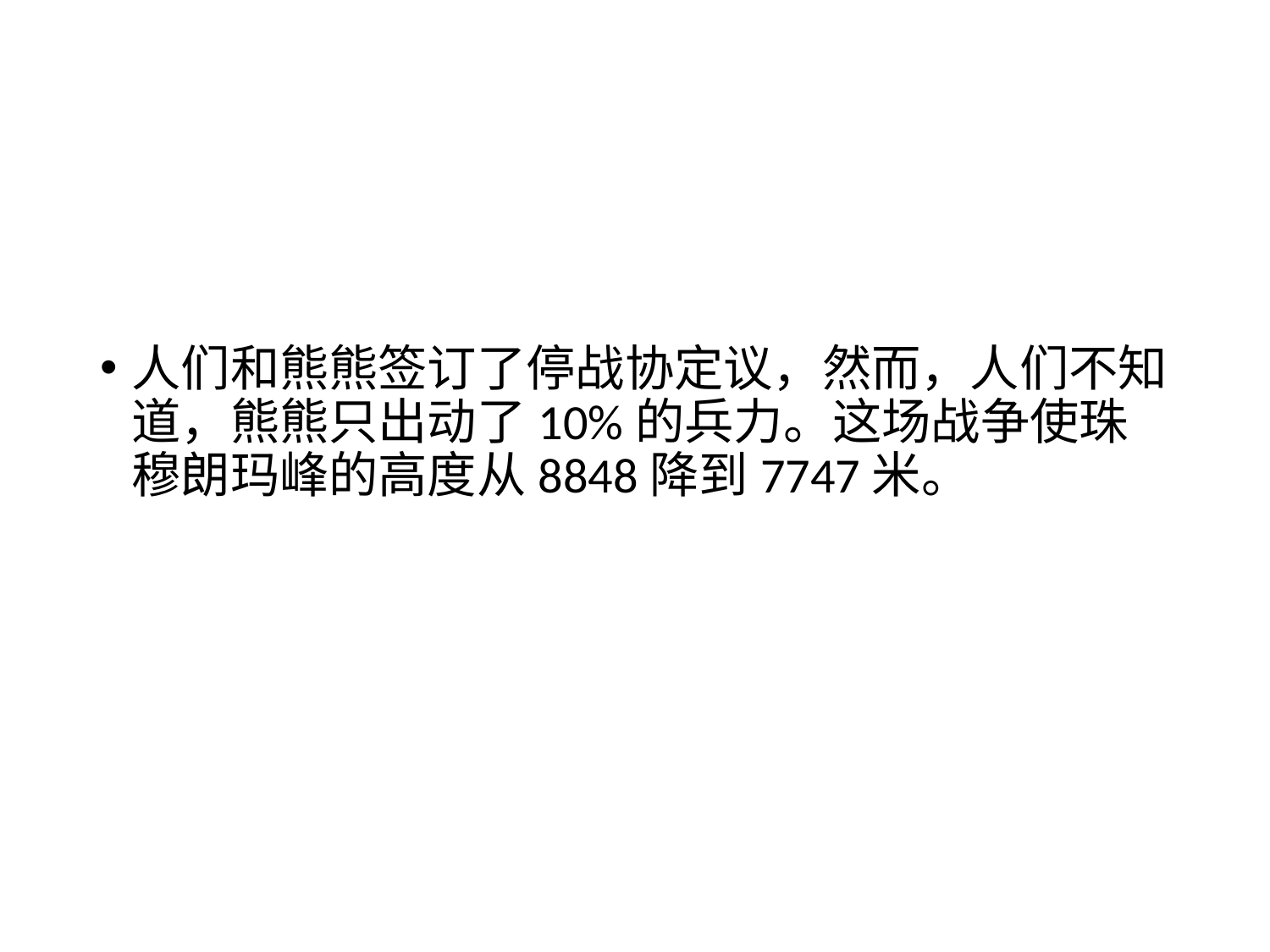

#
人们和熊熊签订了停战协定议，然而，人们不知道，熊熊只出动了10%的兵力。这场战争使珠穆朗玛峰的高度从8848降到7747米。